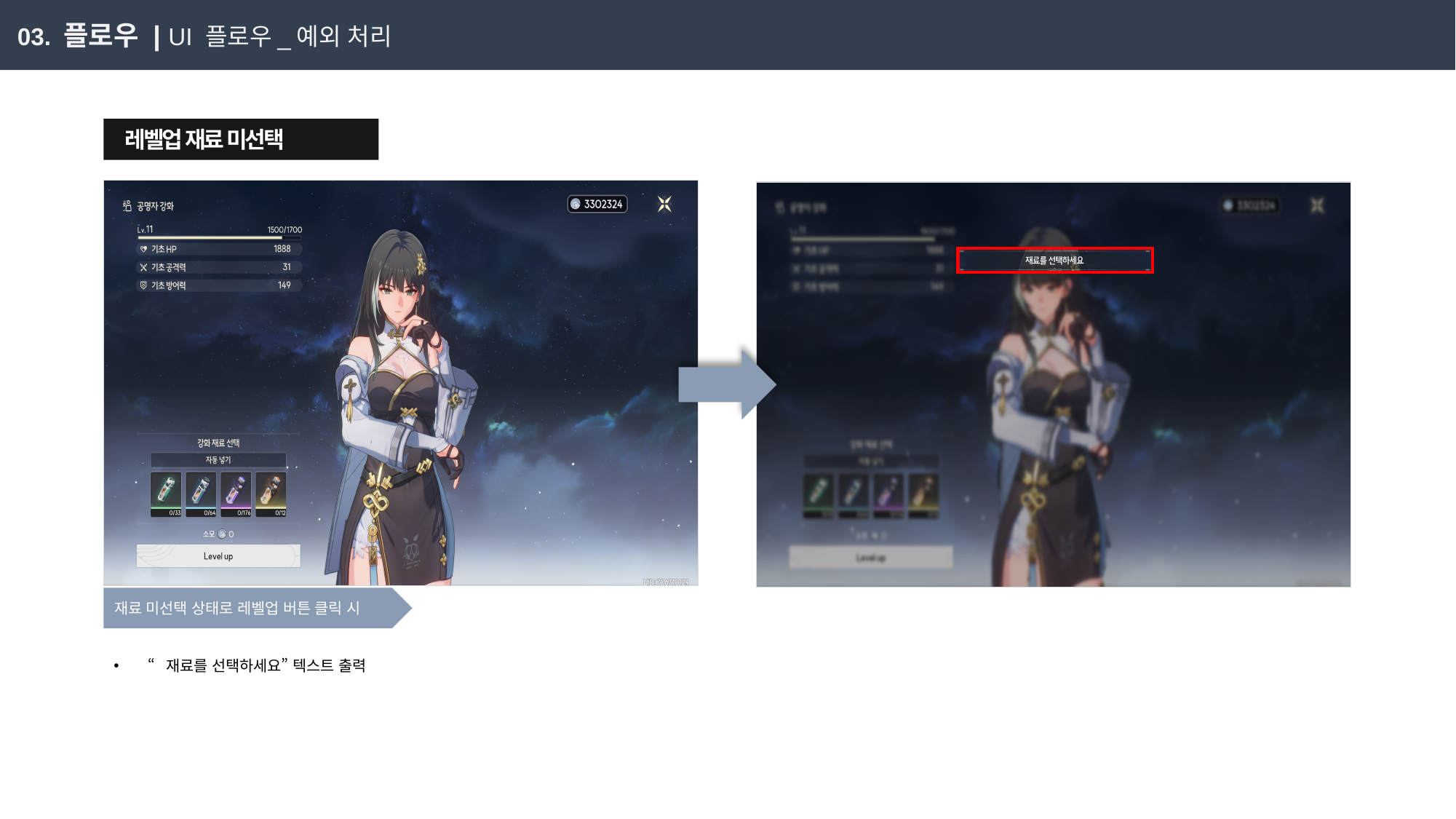

03. 플로우 | UI 플로우_예외 처리
 레벨업 재료 미선택

재료 미선택 상태로 레벨업 버튼 클릭 시
“재료를 선택하세요” 텍스트 출력